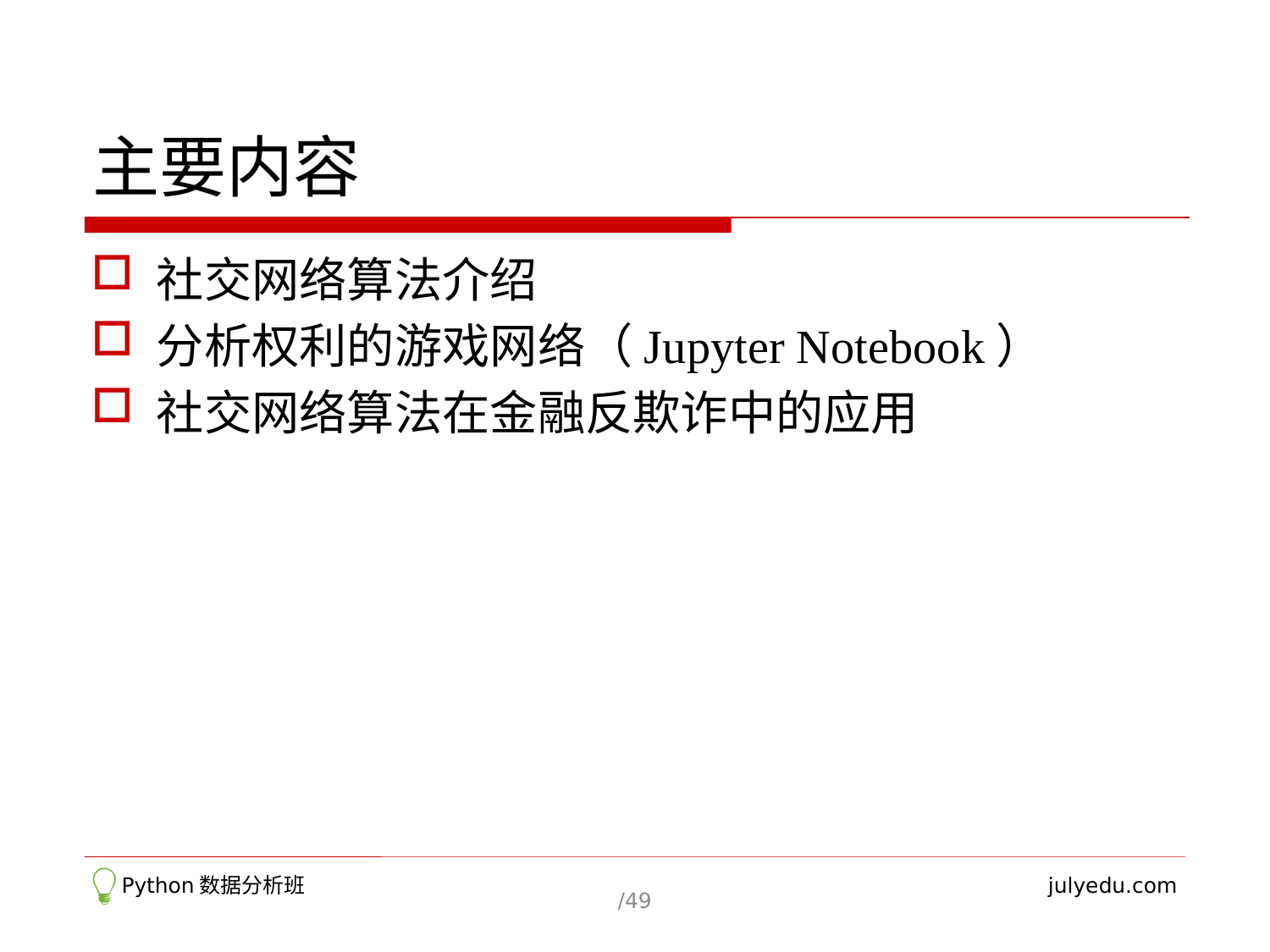

# 主要内容
社交网络算法介绍
分析权利的游戏网络（Jupyter Notebook）
社交网络算法在金融反欺诈中的应用

     Python数据分析班
julyedu.com
/49